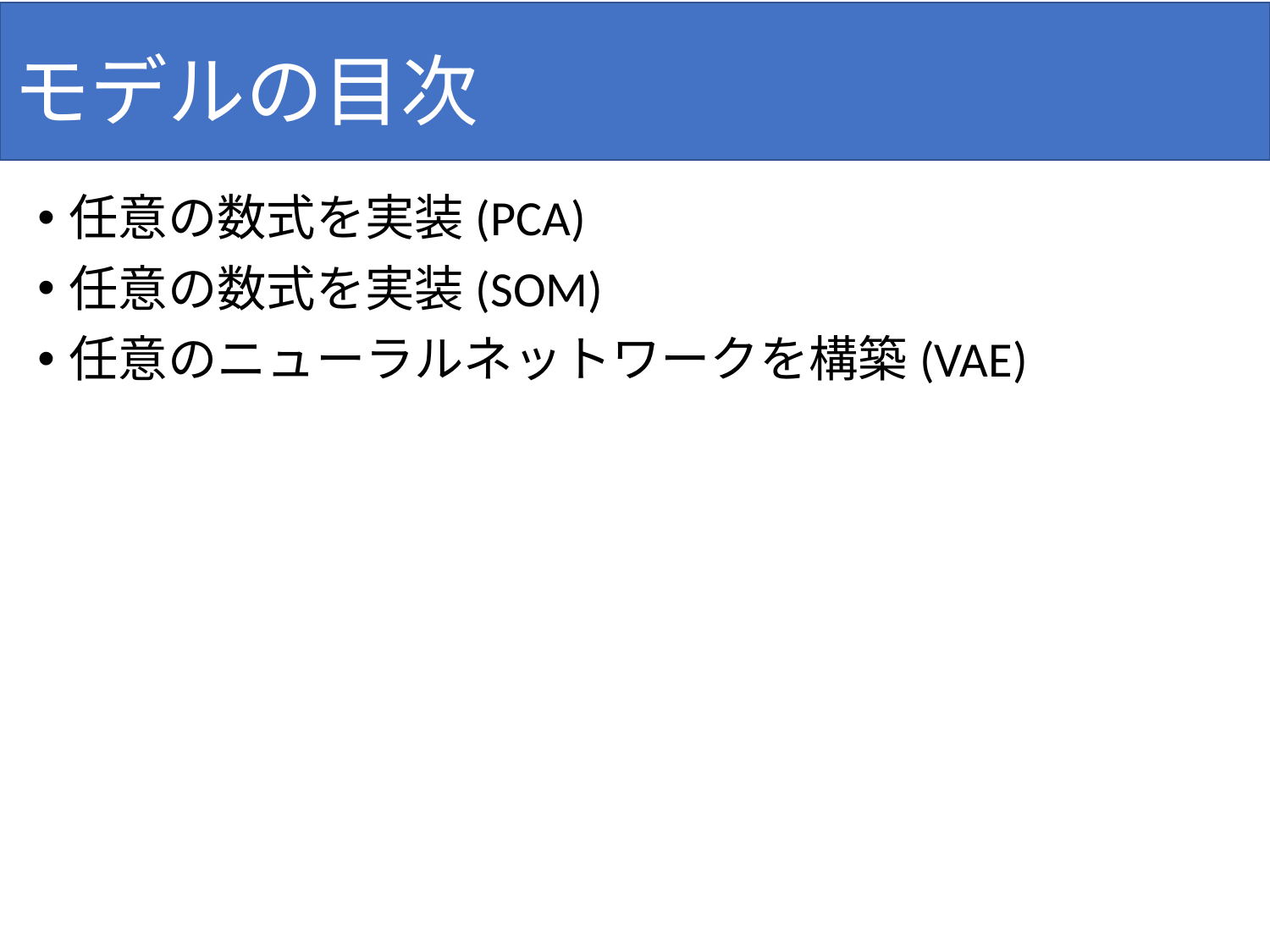

# モデルの目次
任意の数式を実装(PCA)
任意の数式を実装(SOM)
任意のニューラルネットワークを構築(VAE)